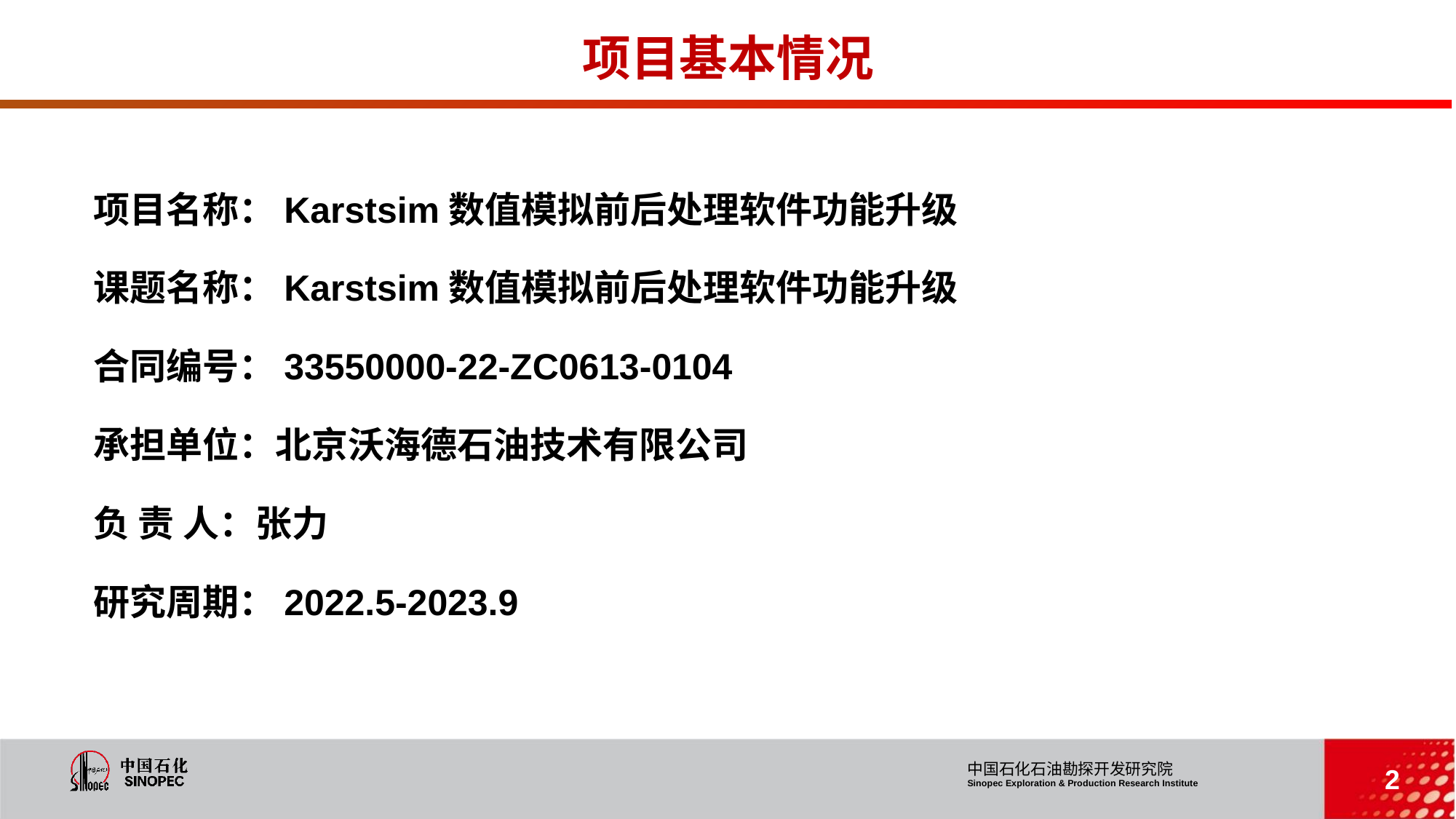

项目基本情况

项目名称：Karstsim数值模拟前后处理软件功能升级
课题名称：Karstsim数值模拟前后处理软件功能升级
合同编号：33550000-22-ZC0613-0104
承担单位：北京沃海德石油技术有限公司
负 责 人：张力
研究周期：2022.5-2023.9